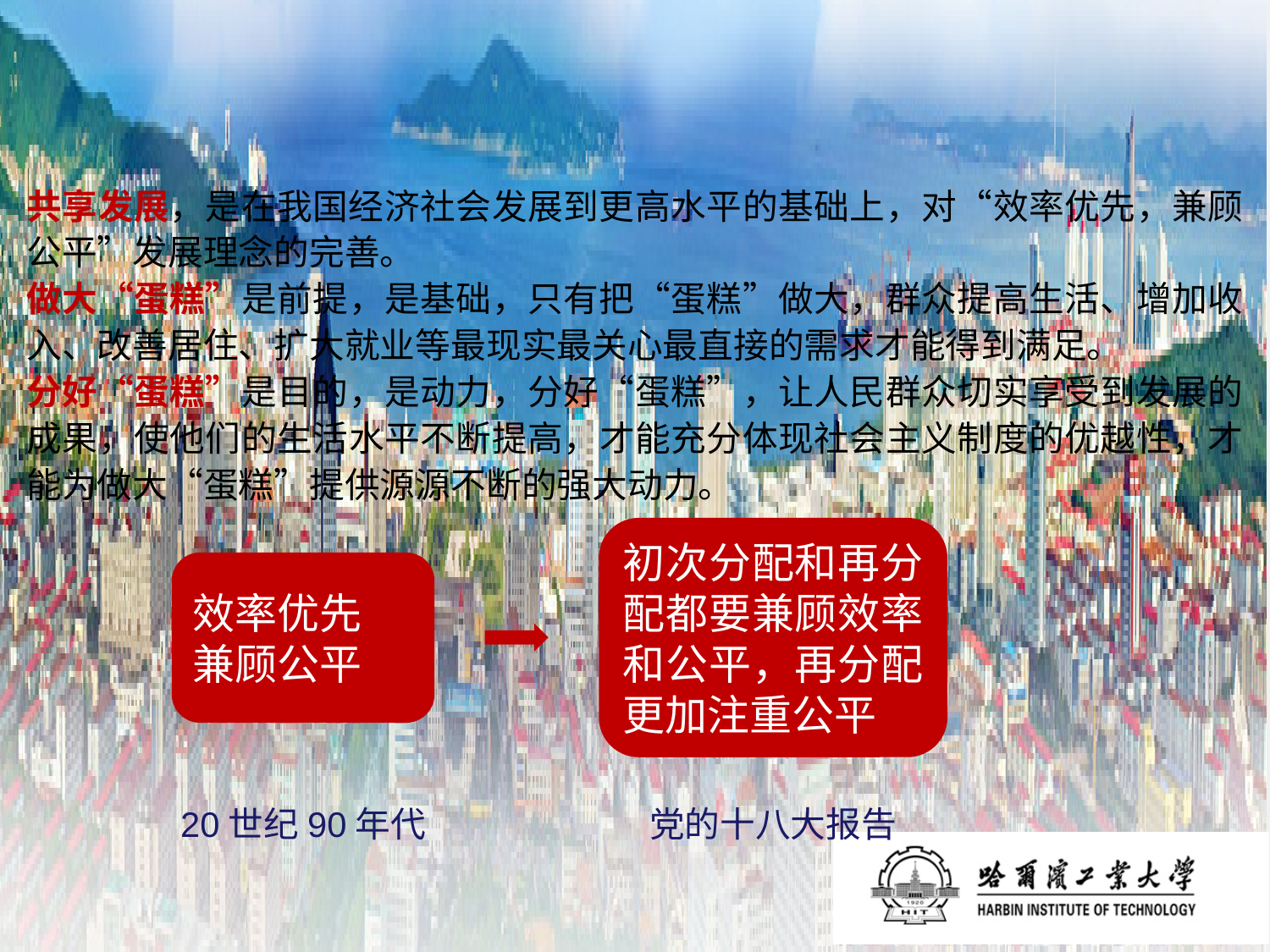

共享发展，是在我国经济社会发展到更高水平的基础上，对“效率优先，兼顾公平”发展理念的完善。
做大“蛋糕”是前提，是基础，只有把“蛋糕”做大，群众提高生活、增加收入、改善居住、扩大就业等最现实最关心最直接的需求才能得到满足。
分好“蛋糕”是目的，是动力，分好“蛋糕”，让人民群众切实享受到发展的成果，使他们的生活水平不断提高，才能充分体现社会主义制度的优越性，才能为做大“蛋糕”提供源源不断的强大动力。
初次分配和再分配都要兼顾效率和公平，再分配更加注重公平
效率优先
兼顾公平

20世纪90年代
党的十八大报告